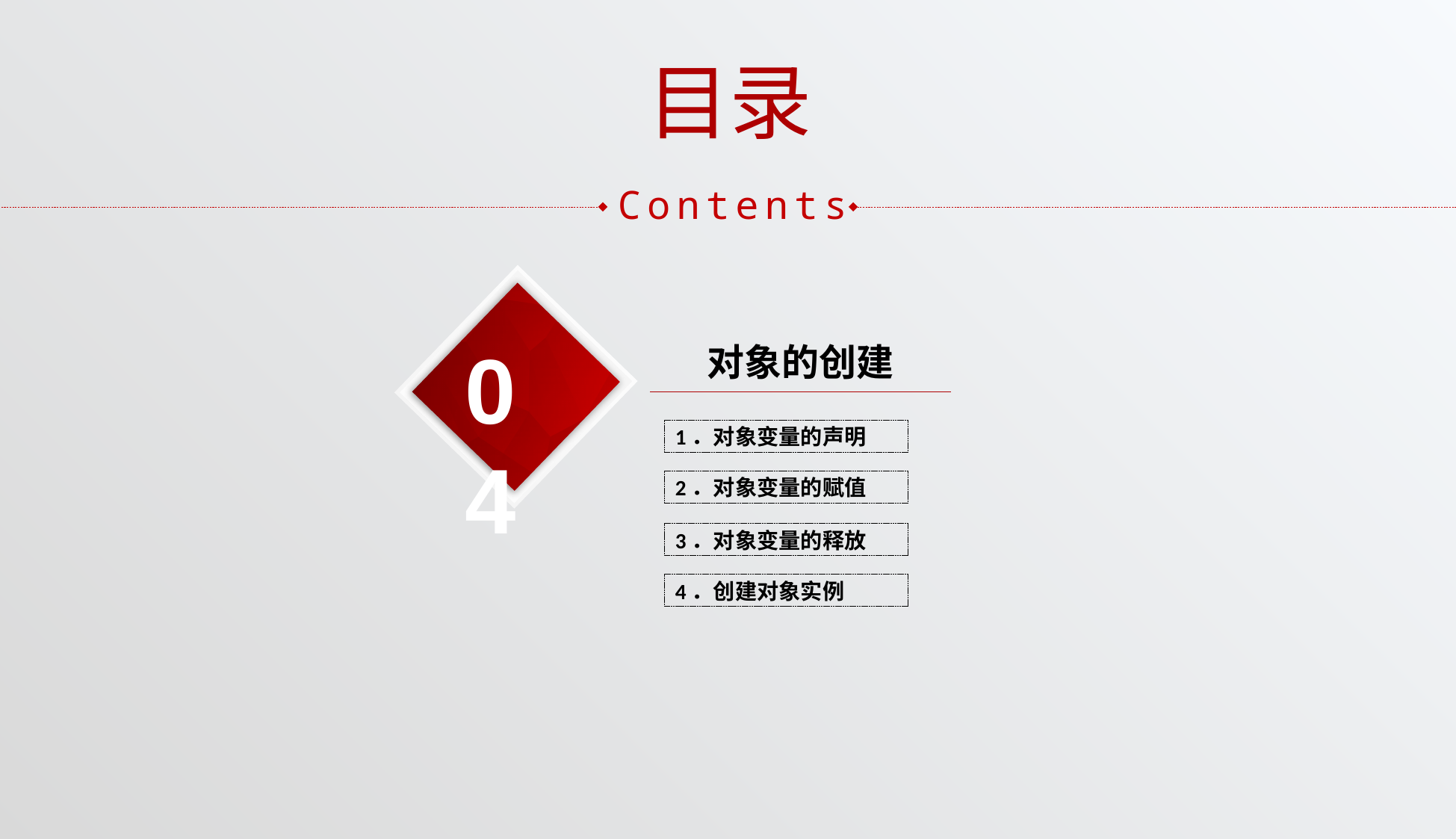

目录
Contents

04
对象的创建
1．对象变量的声明
2．对象变量的赋值
3．对象变量的释放
4．创建对象实例